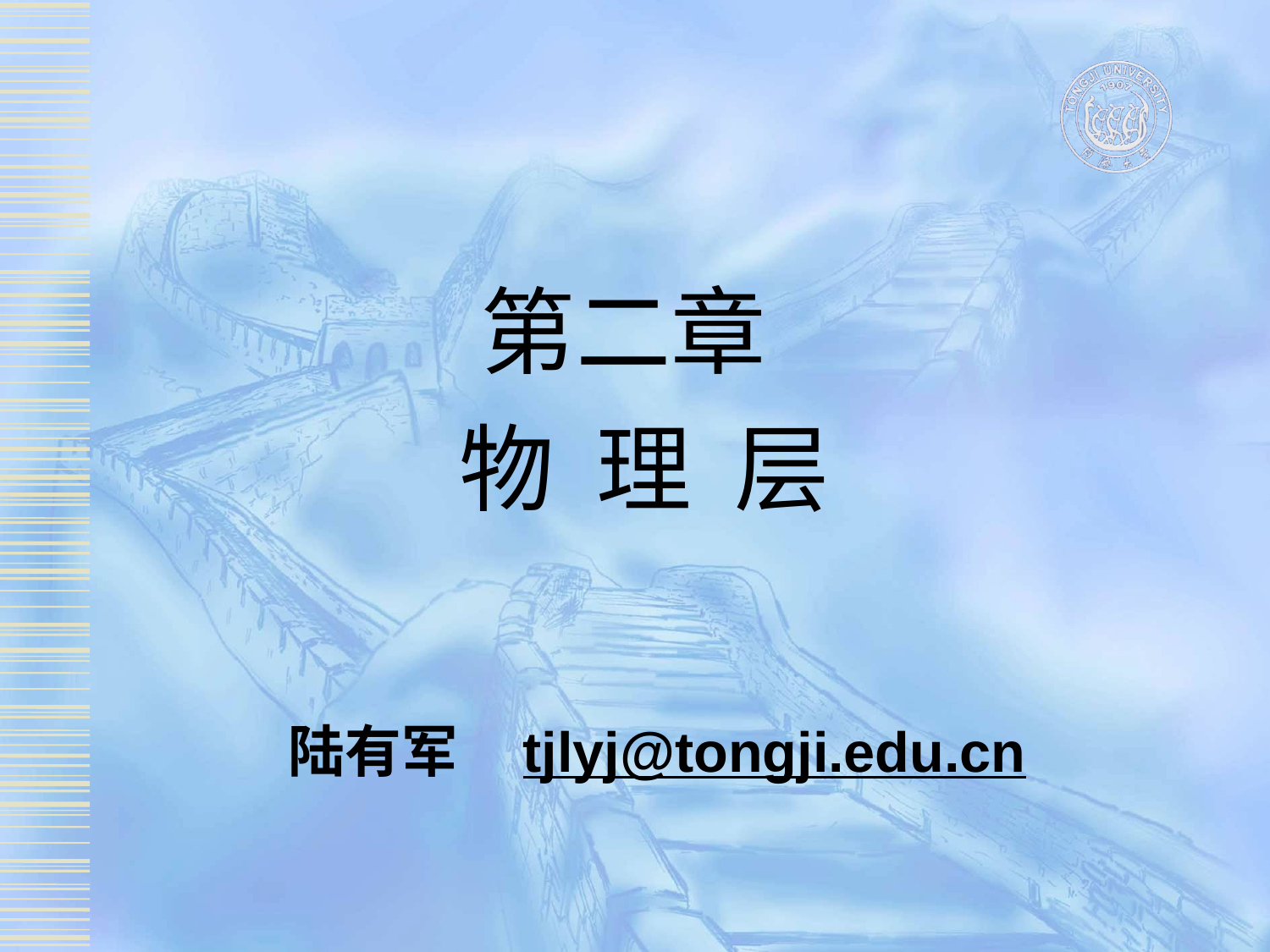

# 第二章 物  理  层
陆有军    tjlyj@tongji.edu.cn